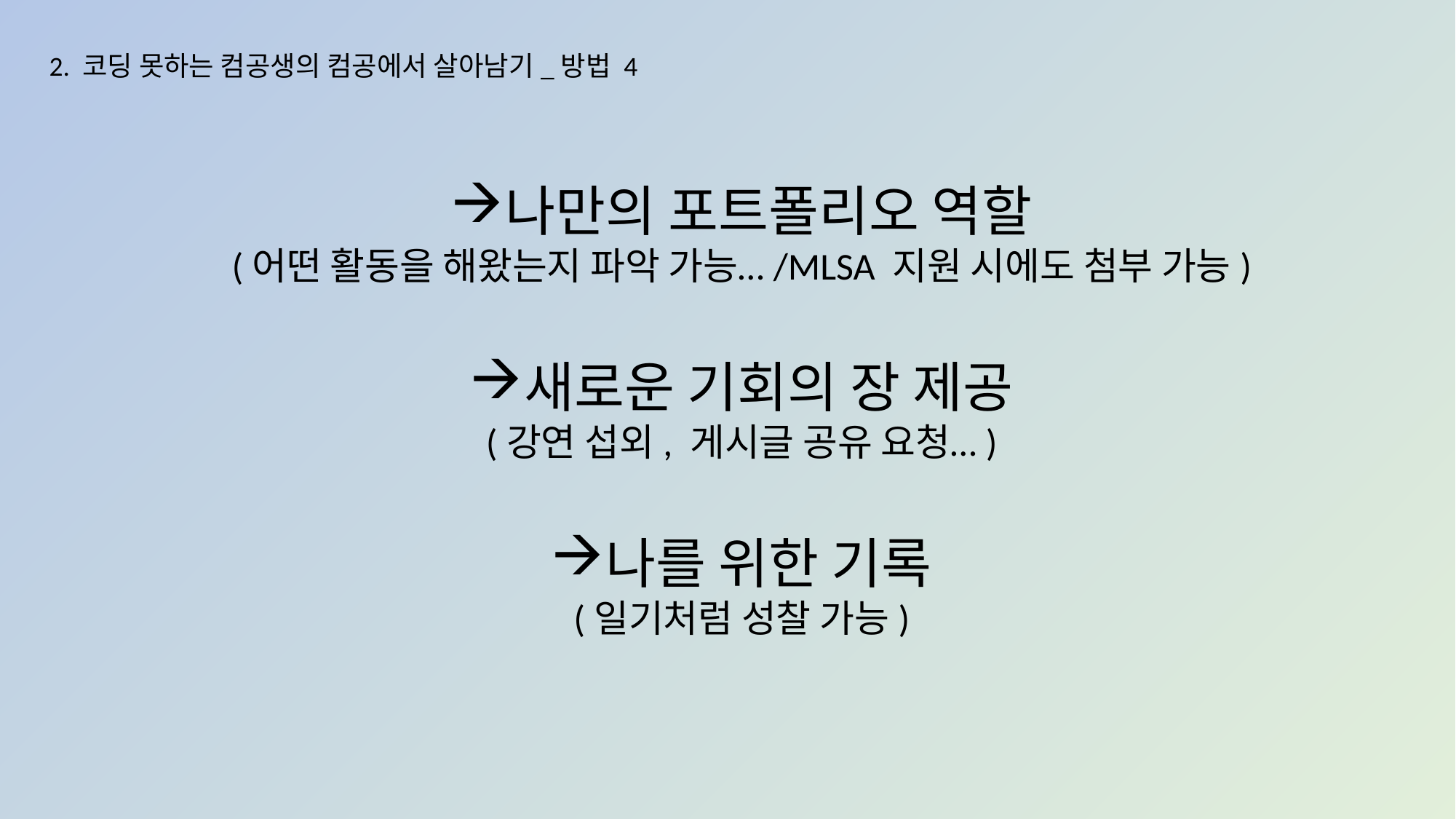

2. 코딩 못하는 컴공생의 컴공에서 살아남기_방법 4
나만의 포트폴리오 역할
(어떤 활동을 해왔는지 파악 가능…/MLSA 지원 시에도 첨부 가능)

새로운 기회의 장 제공
(강연 섭외, 게시글 공유 요청…)

나를 위한 기록
(일기처럼 성찰 가능)